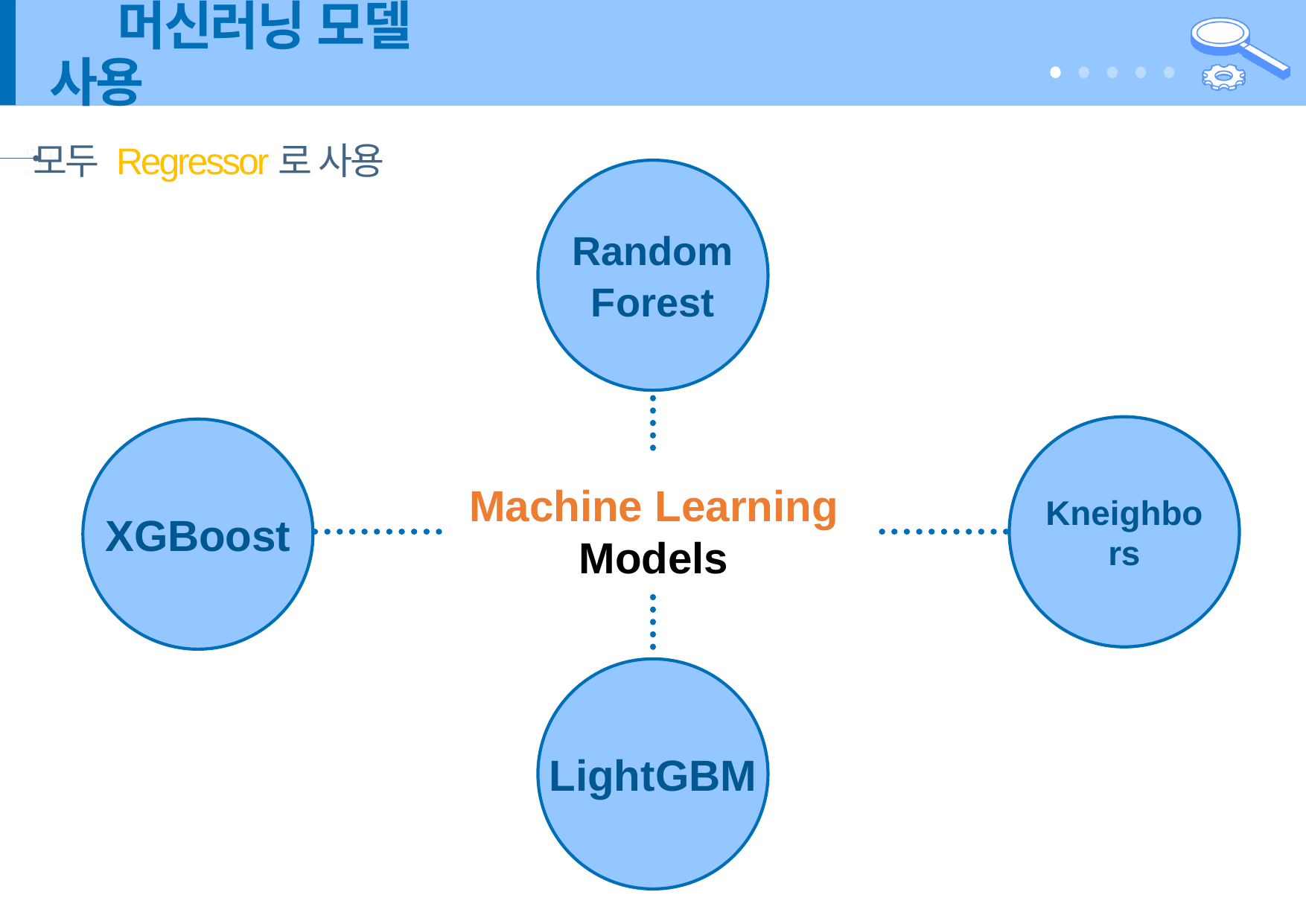

# 3. 머신러닝 모델 사용
모두 Regressor로 사용
Random
Forest
Kneighbors
XGBoost
Machine Learning Models
LightGBM